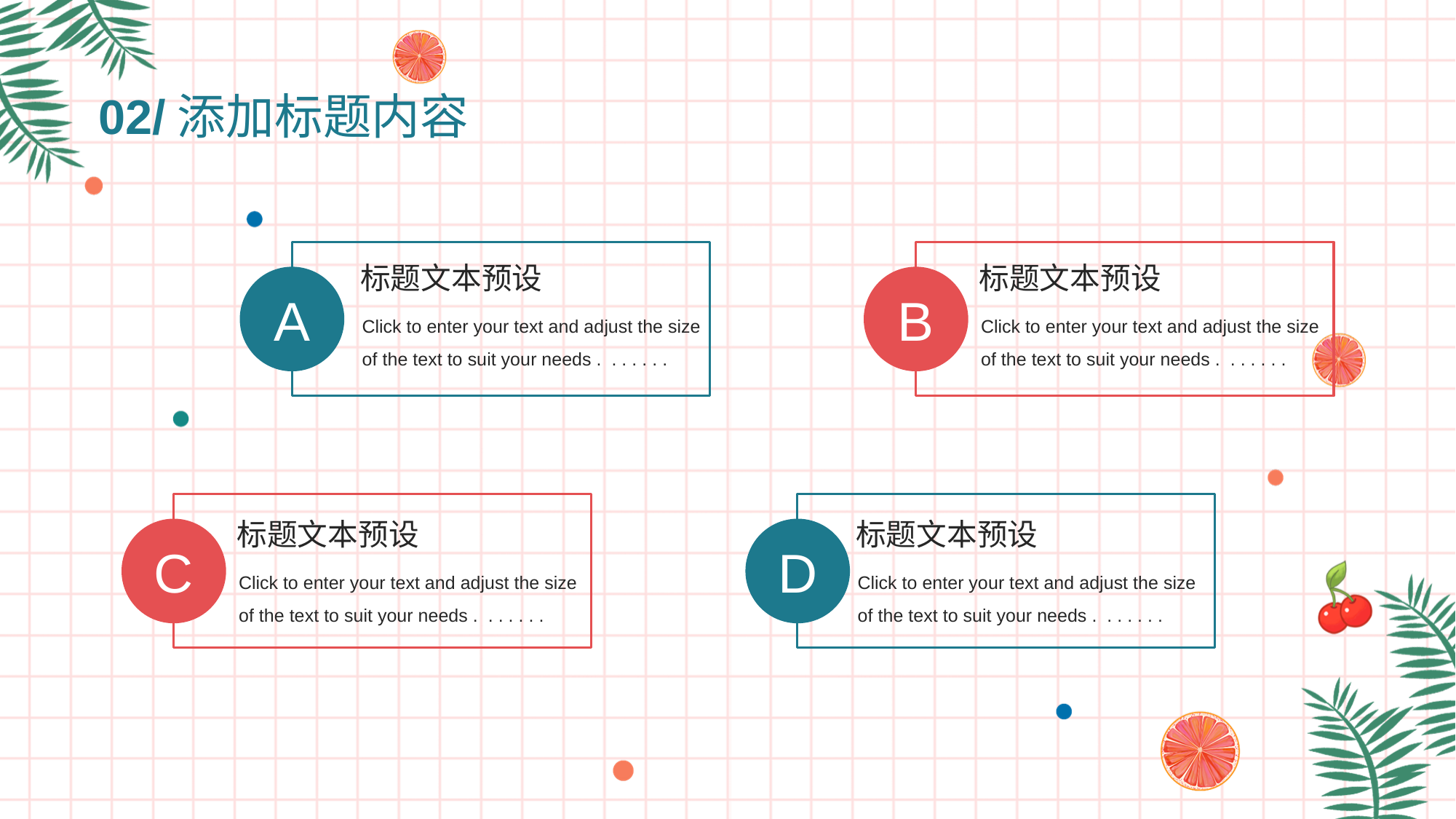

02/添加标题内容

标题文本预设
Click to enter your text and adjust the size of the text to suit your needs .  . . . . . .
标题文本预设
Click to enter your text and adjust the size of the text to suit your needs .  . . . . . .
A
B

标题文本预设
Click to enter your text and adjust the size of the text to suit your needs .  . . . . . .
标题文本预设
Click to enter your text and adjust the size of the text to suit your needs .  . . . . . .
C
D